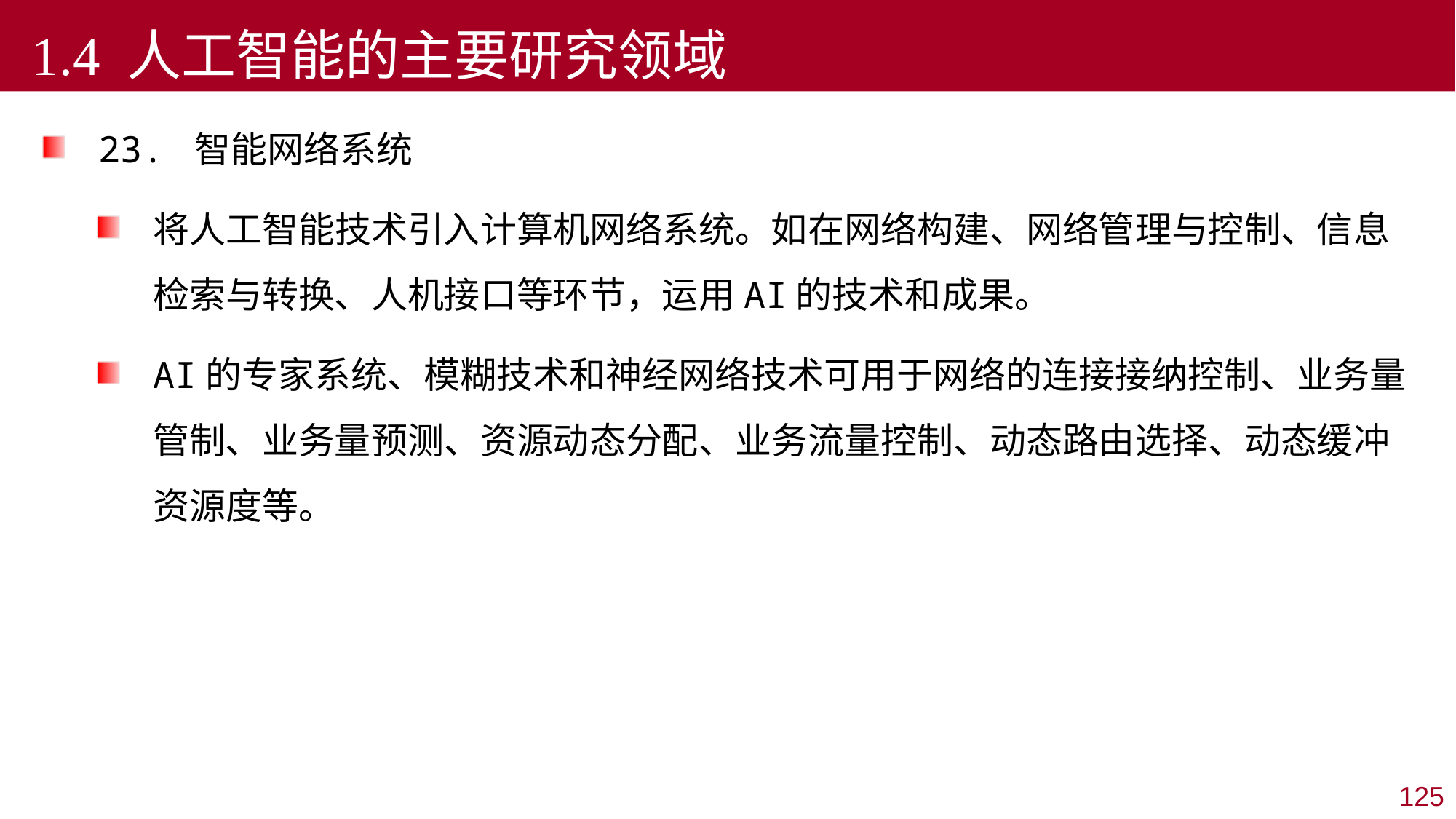

1.4 人工智能的主要研究领域

23. 智能网络系统
将人工智能技术引入计算机网络系统。如在网络构建、网络管理与控制、信息检索与转换、人机接口等环节，运用AI的技术和成果。
AI的专家系统、模糊技术和神经网络技术可用于网络的连接接纳控制、业务量管制、业务量预测、资源动态分配、业务流量控制、动态路由选择、动态缓冲资源度等。

125